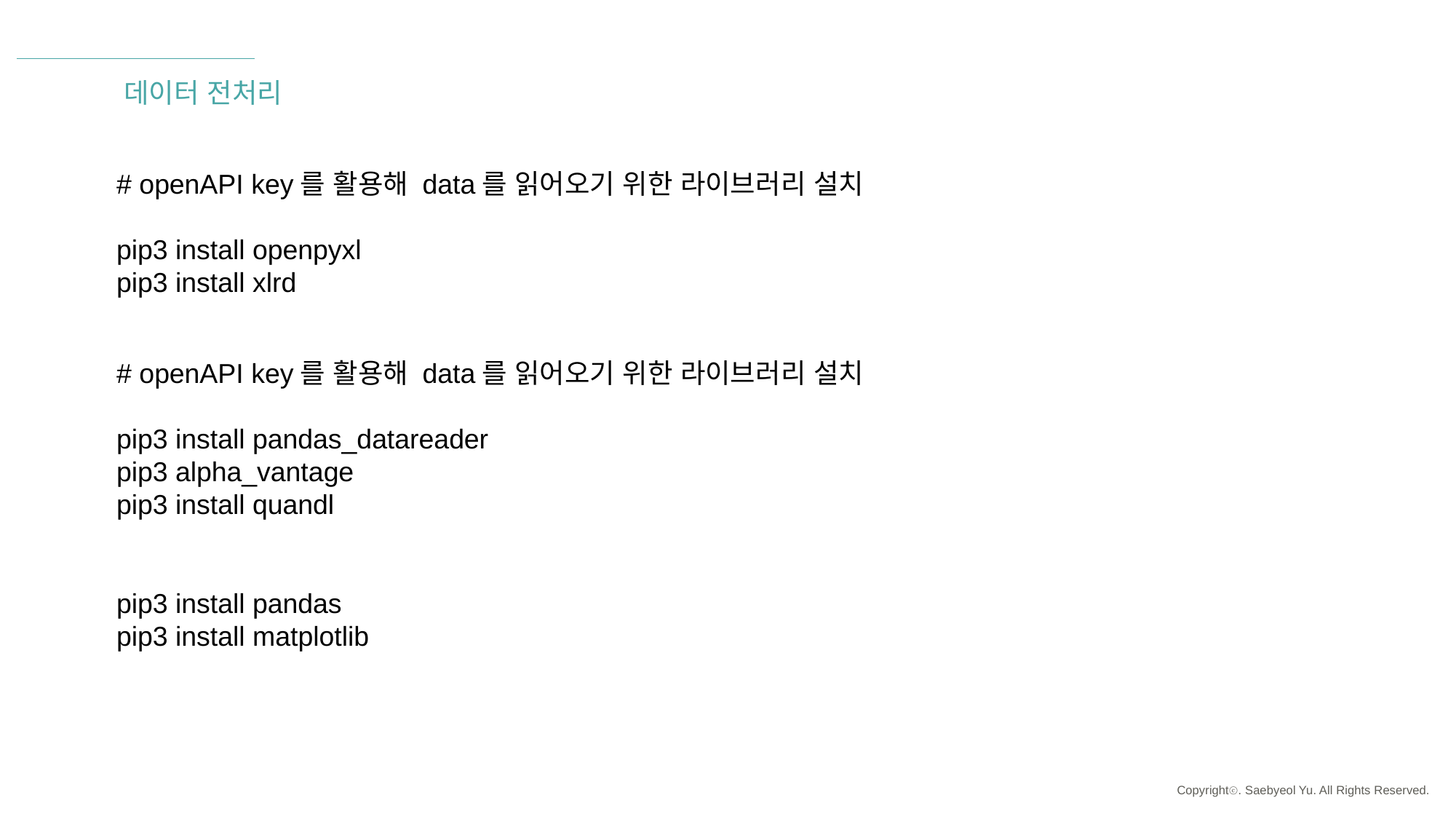

데이터 전처리
# openAPI key를 활용해 data를 읽어오기 위한 라이브러리 설치

pip3 install openpyxl
pip3 install xlrd
# openAPI key를 활용해 data를 읽어오기 위한 라이브러리 설치

pip3 install pandas_datareader
pip3 alpha_vantage
pip3 install quandl
pip3 install pandas
pip3 install matplotlib